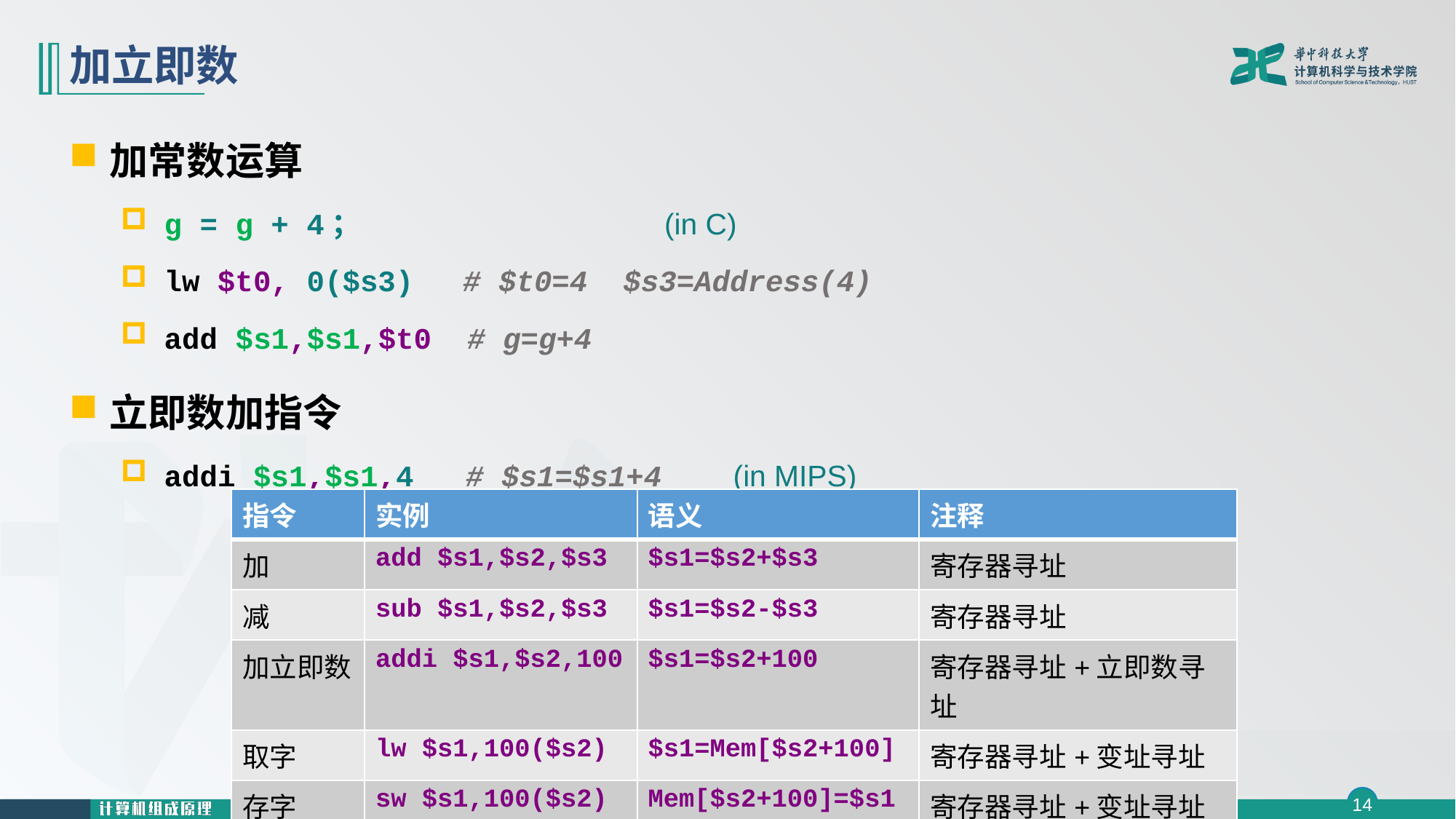

# 加立即数
加常数运算
g = g + 4；                                            (in C)
lw $t0, 0($s3)      # $t0=4  $s3=Address(4)
add $s1,$s1,$t0  # g=g+4
立即数加指令
addi $s1,$s1,4    # $s1=$s1+4    (in MIPS)

| 指令 | 实例 | 语义 | 注释 |
| --- | --- | --- | --- |
| 加 | add $s1,$s2,$s3 | $s1=$s2+$s3 | 寄存器寻址 |
| 减 | sub $s1,$s2,$s3 | $s1=$s2-$s3 | 寄存器寻址 |
| 加立即数 | addi $s1,$s2,100 | $s1=$s2+100 | 寄存器寻址+立即数寻址 |
| 取字 | lw $s1,100($s2) | $s1=Mem[$s2+100] | 寄存器寻址+变址寻址 |
| 存字 | sw $s1,100($s2) | Mem[$s2+100]=$s1 | 寄存器寻址+变址寻址 |